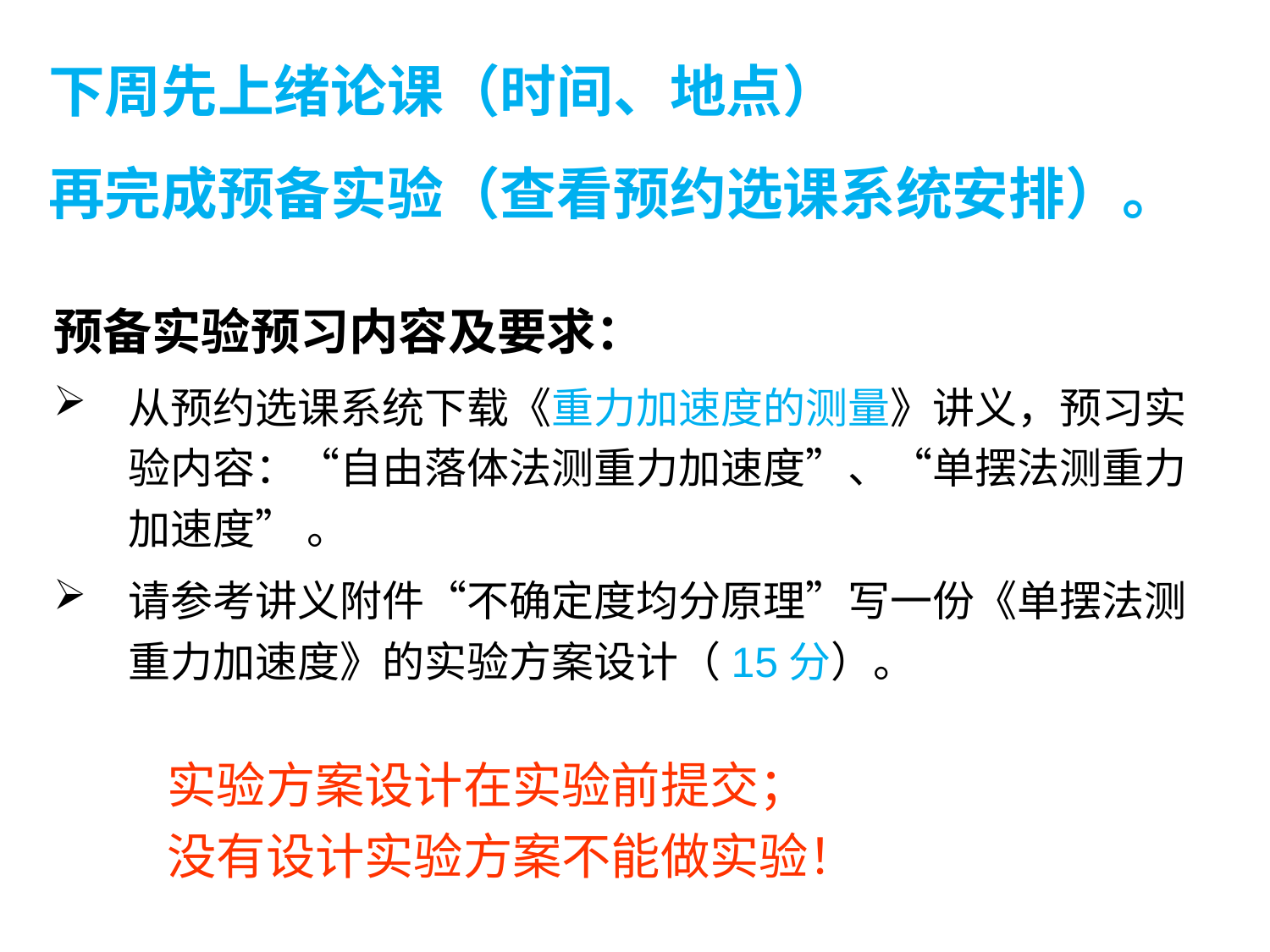

下周先上绪论课（时间、地点）
再完成预备实验（查看预约选课系统安排）。
预备实验预习内容及要求：
从预约选课系统下载《重力加速度的测量》讲义，预习实验内容：“自由落体法测重力加速度”、“单摆法测重力加速度” 。
请参考讲义附件“不确定度均分原理”写一份《单摆法测重力加速度》的实验方案设计（15分）。
实验方案设计在实验前提交；
没有设计实验方案不能做实验！